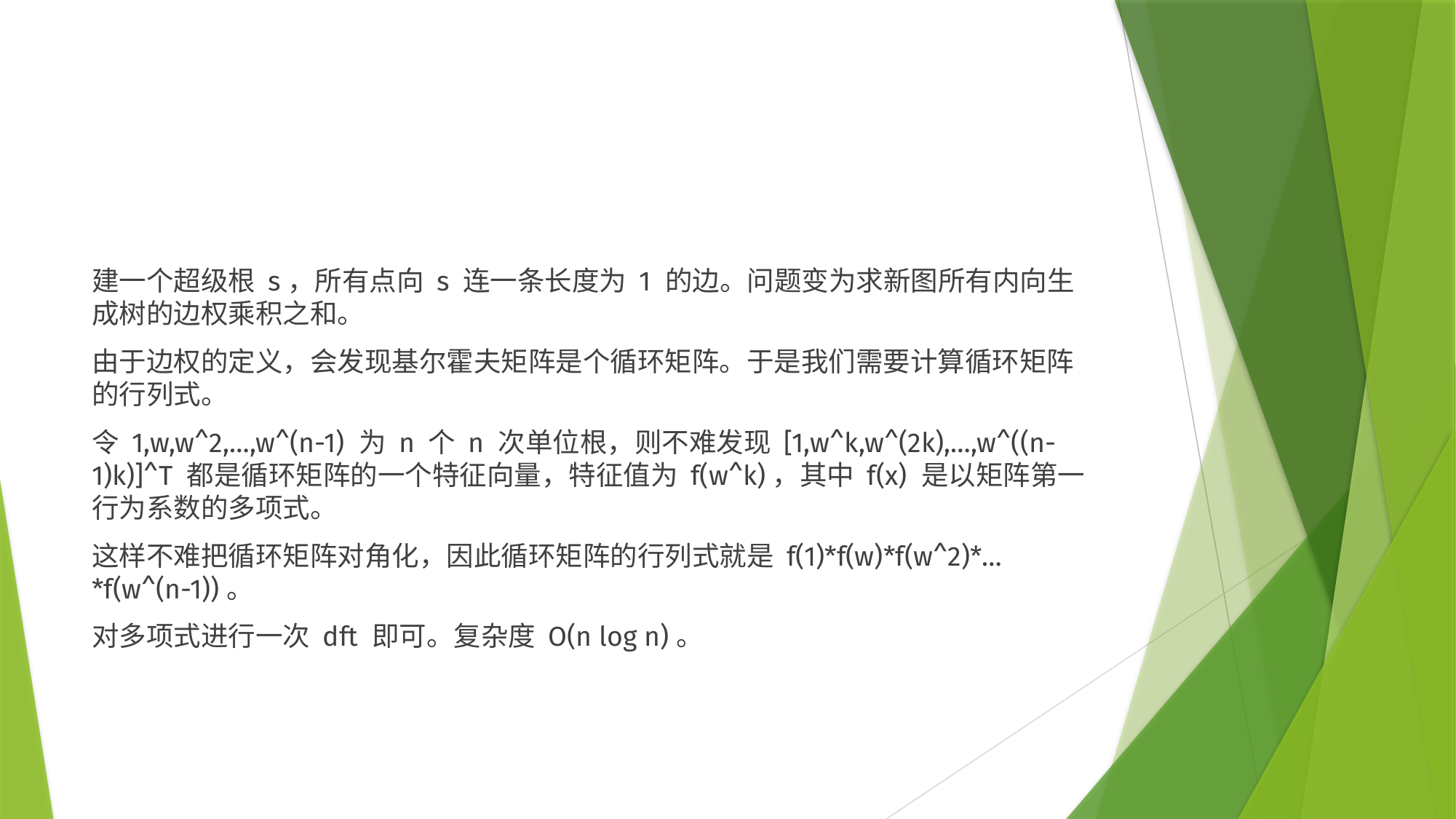

#
建一个超级根 s，所有点向 s 连一条长度为 1 的边。问题变为求新图所有内向生成树的边权乘积之和。
由于边权的定义，会发现基尔霍夫矩阵是个循环矩阵。于是我们需要计算循环矩阵的行列式。
令 1,w,w^2,…,w^(n-1) 为 n 个 n 次单位根，则不难发现 [1,w^k,w^(2k),…,w^((n-1)k)]^T 都是循环矩阵的一个特征向量，特征值为 f(w^k)，其中 f(x) 是以矩阵第一行为系数的多项式。
这样不难把循环矩阵对角化，因此循环矩阵的行列式就是 f(1)*f(w)*f(w^2)*…*f(w^(n-1))。
对多项式进行一次 dft 即可。复杂度 O(n log n)。